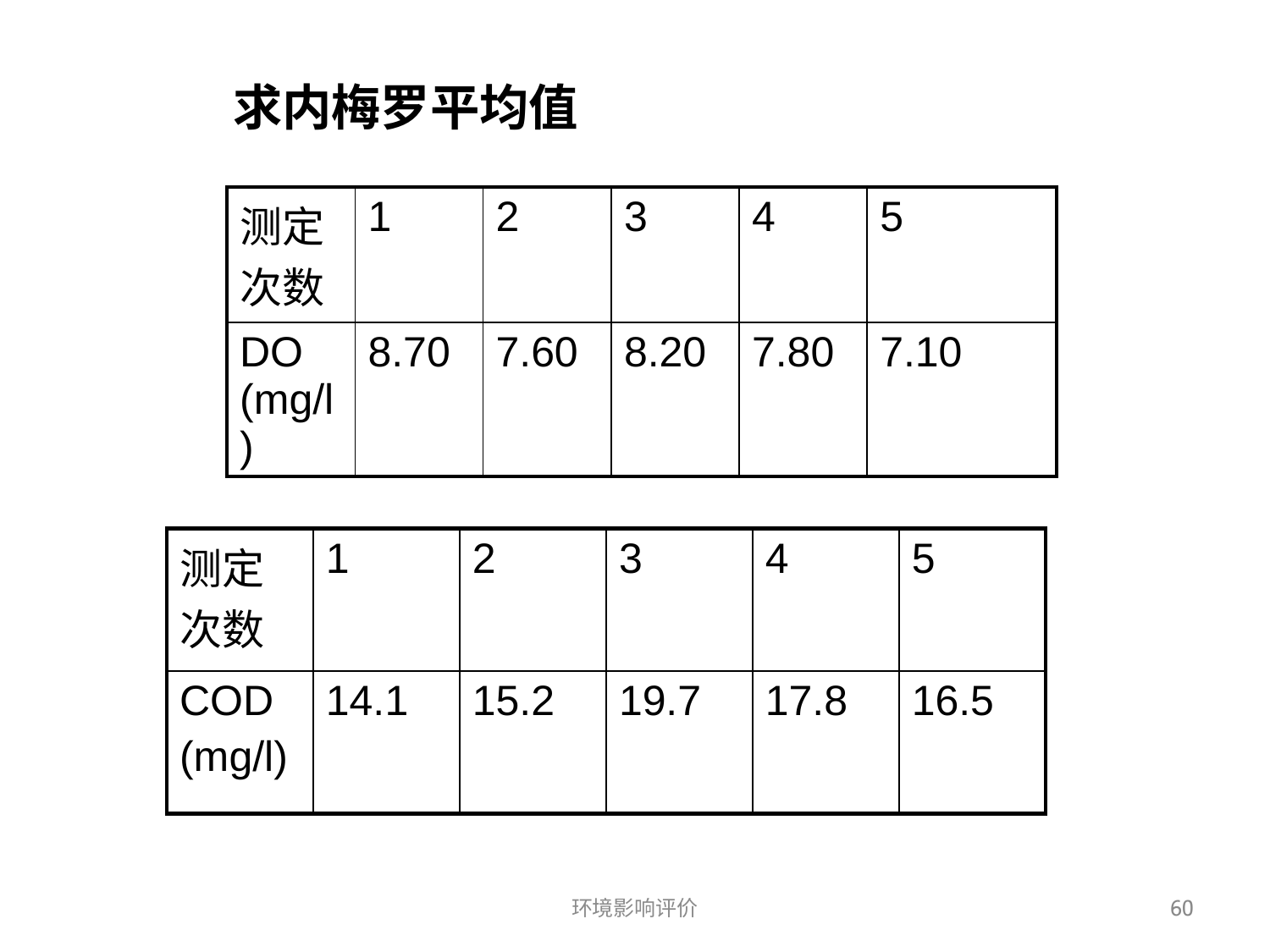

求内梅罗平均值
| 测定次数 | 1 | 2 | 3 | 4 | 5 |
| --- | --- | --- | --- | --- | --- |
| DO (mg/l) | 8.70 | 7.60 | 8.20 | 7.80 | 7.10 |
| 测定次数 | 1 | 2 | 3 | 4 | 5 |
| --- | --- | --- | --- | --- | --- |
| COD (mg/l) | 14.1 | 15.2 | 19.7 | 17.8 | 16.5 |
环境影响评价
60